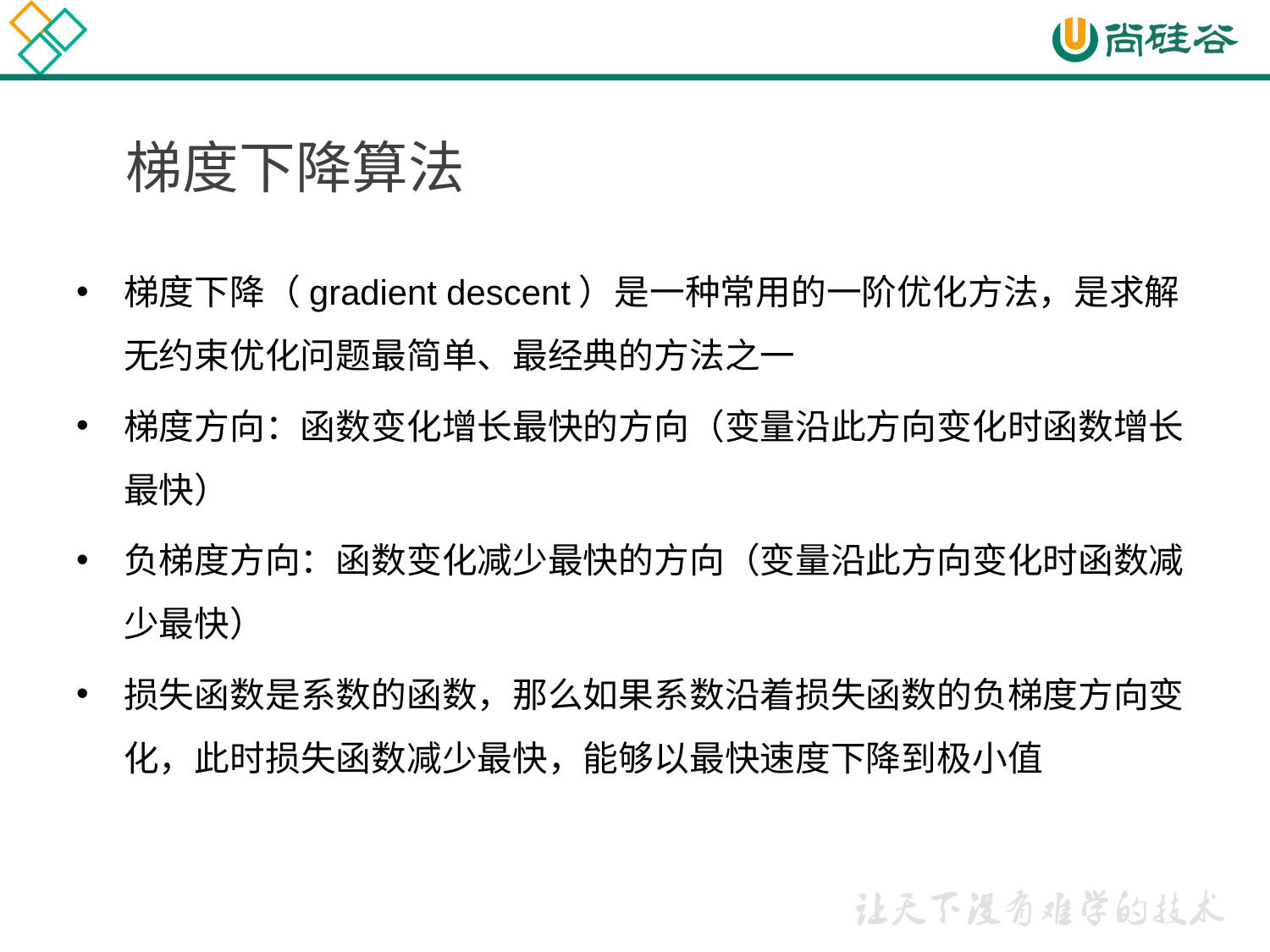

# 梯度下降算法
梯度下降（gradient descent）是一种常用的一阶优化方法，是求解无约束优化问题最简单、最经典的方法之一
梯度方向：函数变化增长最快的方向（变量沿此方向变化时函数增长最快）
负梯度方向：函数变化减少最快的方向（变量沿此方向变化时函数减少最快）
损失函数是系数的函数，那么如果系数沿着损失函数的负梯度方向变化，此时损失函数减少最快，能够以最快速度下降到极小值